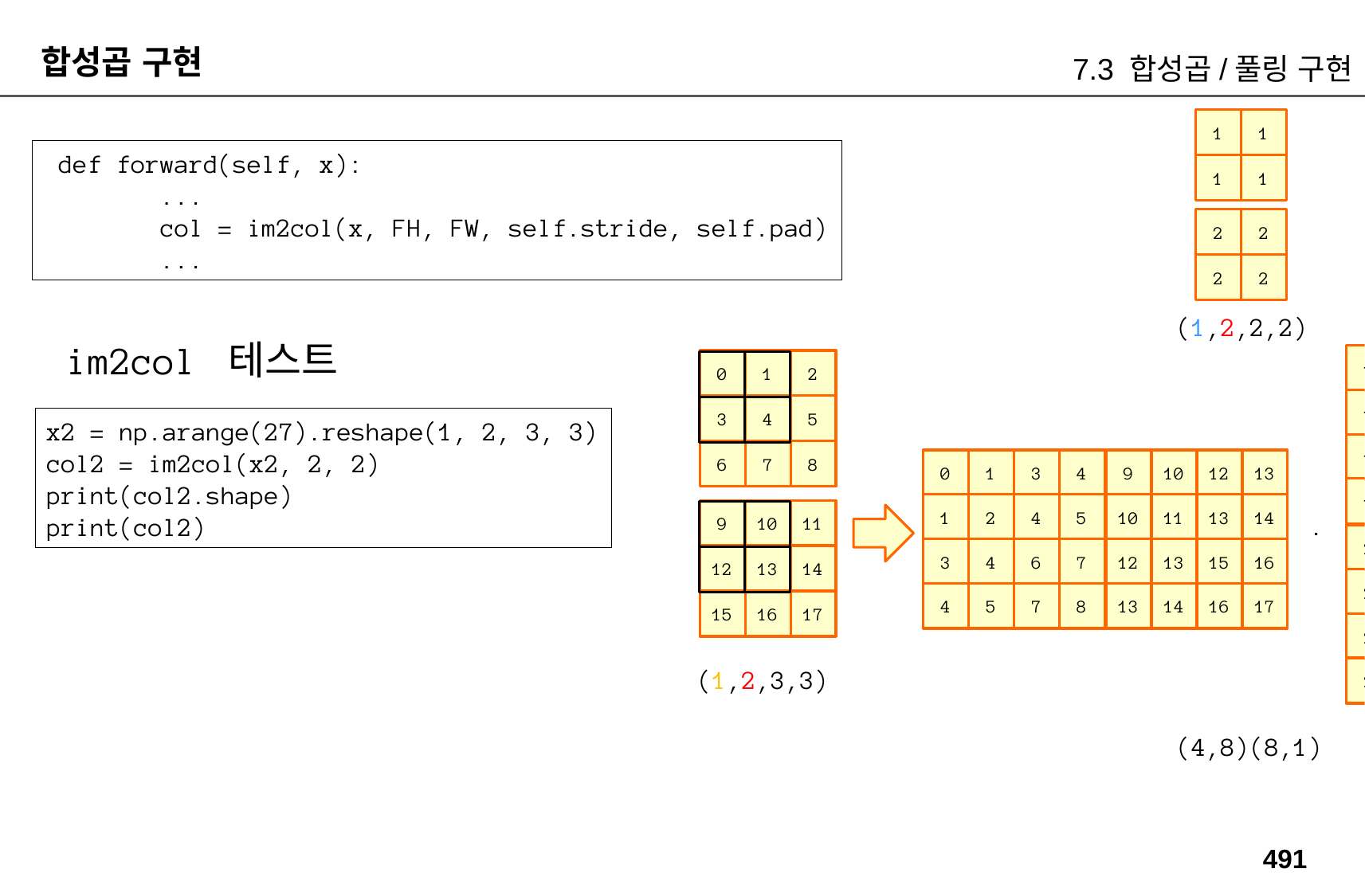

합성곱 구현
7.3 합성곱/풀링 구현
1
1
 def forward(self, x):
        ...
        col = im2col(x, FH, FW, self.stride, self.pad)
        ...
1
1
2
2
2
2
(1,2,2,2)
im2col 테스트
1
0
1
2

1
3
4
5
x2 = np.arange(27).reshape(1, 2, 3, 3)
col2 = im2col(x2, 2, 2)
print(col2.shape)
print(col2)
1
6
7
8
0
1
3
4
9
10
12
13
1
1
2
4
5
10
11
13
14
9
10
11

.

2
3
4
6
7
12
13
15
16
12
13
14
2
4
5
7
8
13
14
16
17
15
16
17
2
(1,2,3,3)
2
(4,8)
(8,1)